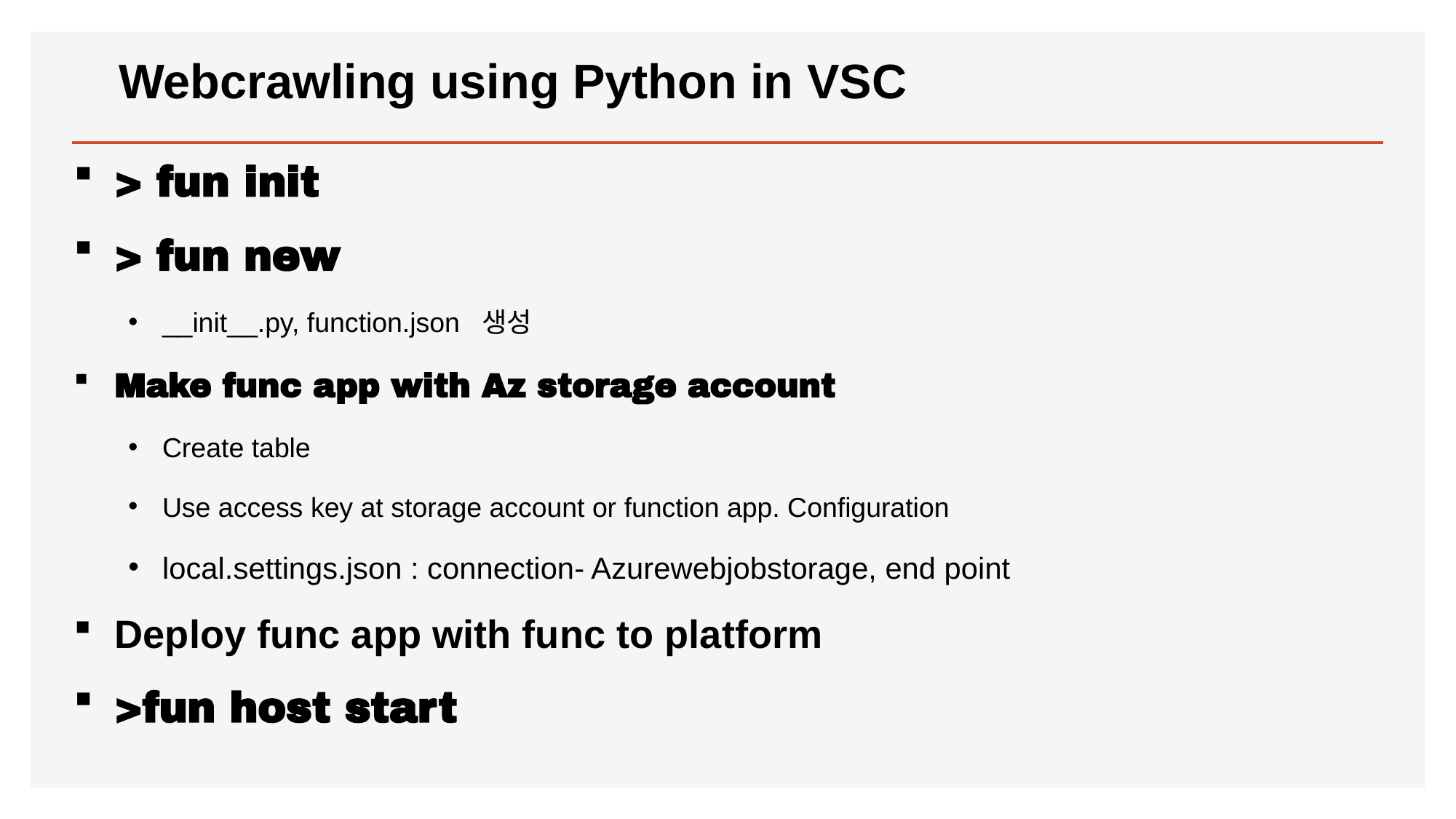

# Webcrawling using Python in VSC
> fun init
> fun new
__init__.py, function.json  생성
Make func app with Az storage account
Create table
Use access key at storage account or function app. Configuration
local.settings.json : connection- Azurewebjobstorage, end point
Deploy func app with func to platform
>fun host start